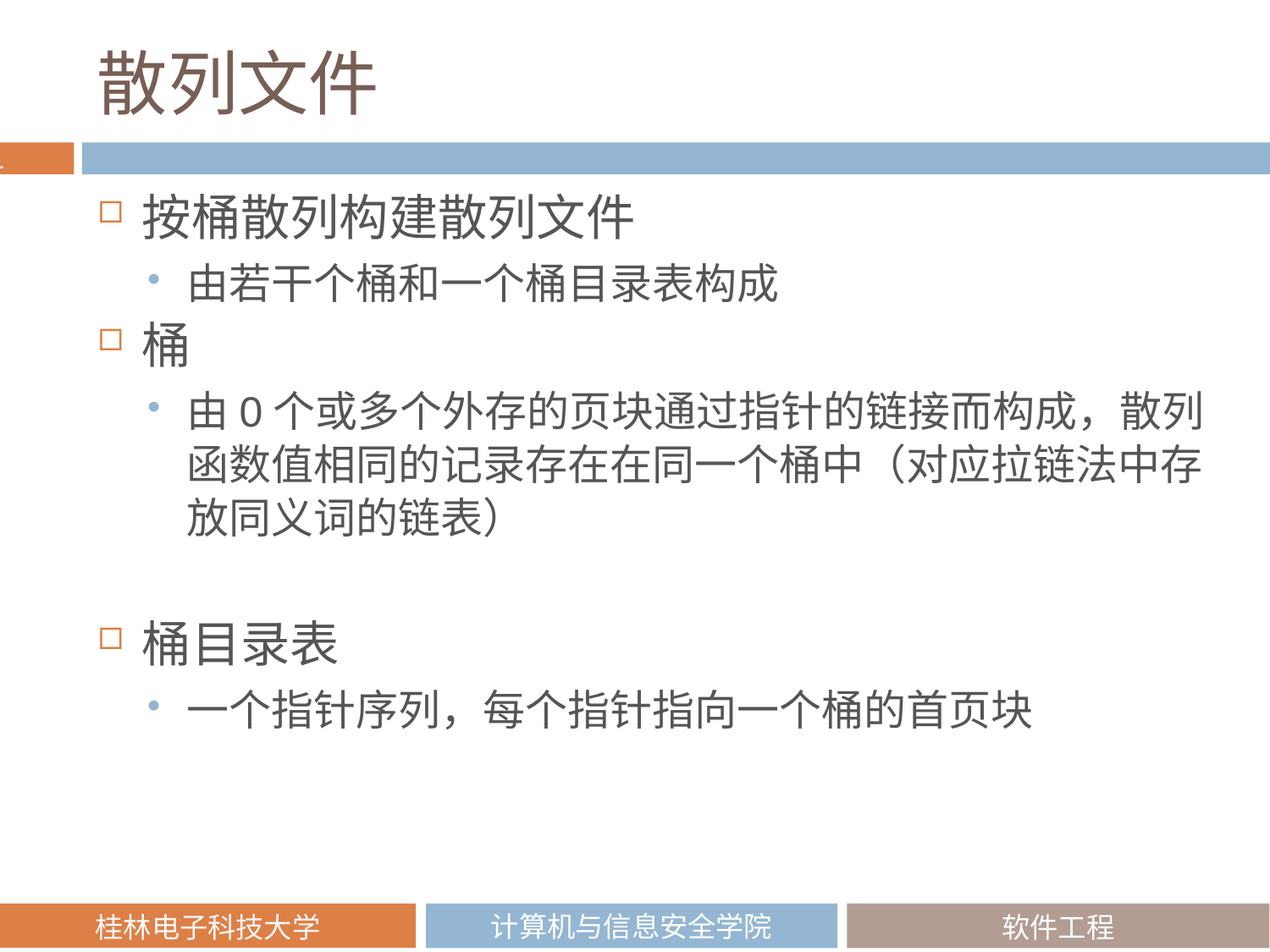

# 散列文件
按桶散列构建散列文件
由若干个桶和一个桶目录表构成
桶
由0个或多个外存的页块通过指针的链接而构成，散列函数值相同的记录存在在同一个桶中（对应拉链法中存放同义词的链表）

桶目录表
一个指针序列，每个指针指向一个桶的首页块